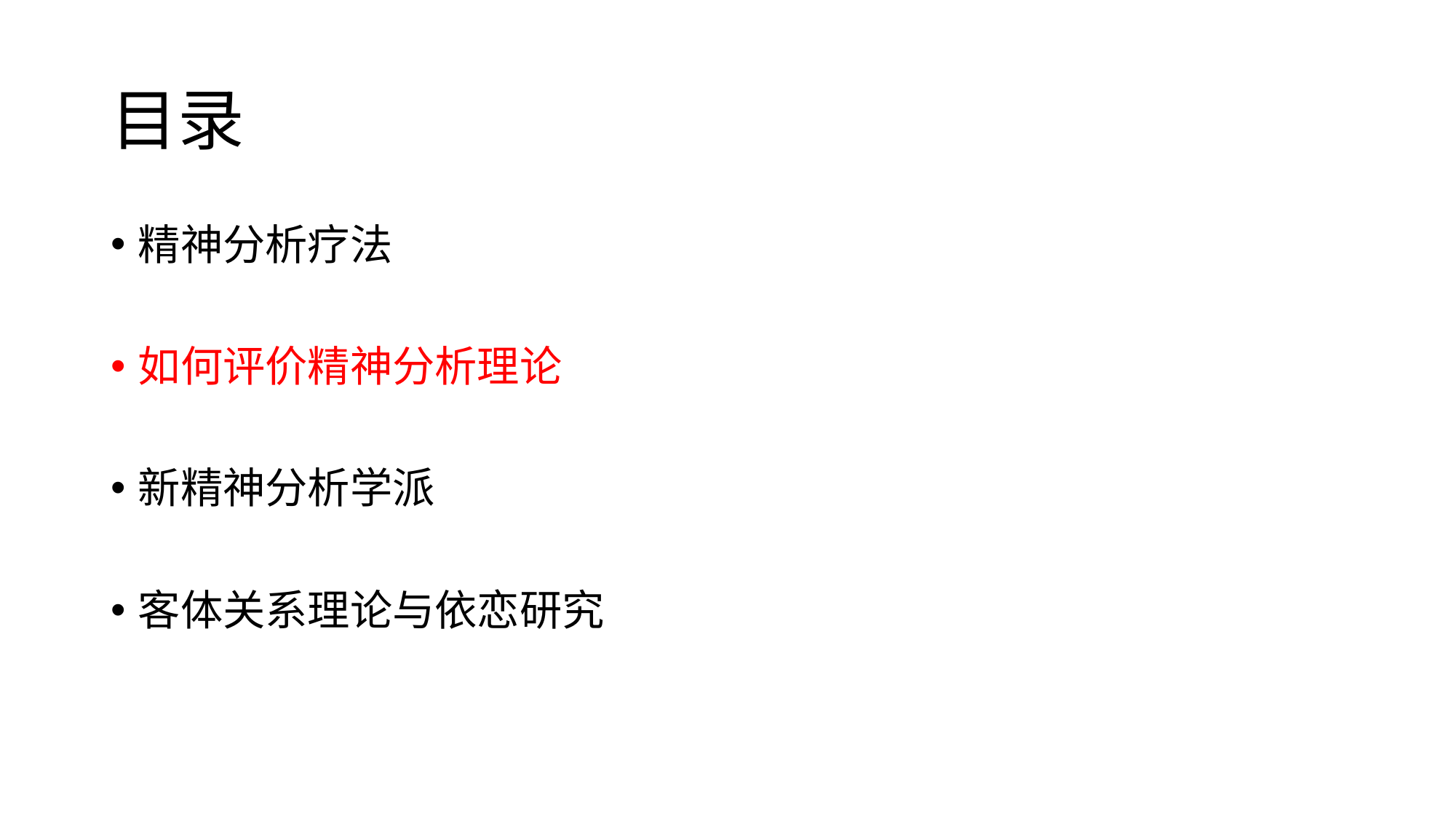

# 目录
精神分析疗法

如何评价精神分析理论

新精神分析学派

客体关系理论与依恋研究